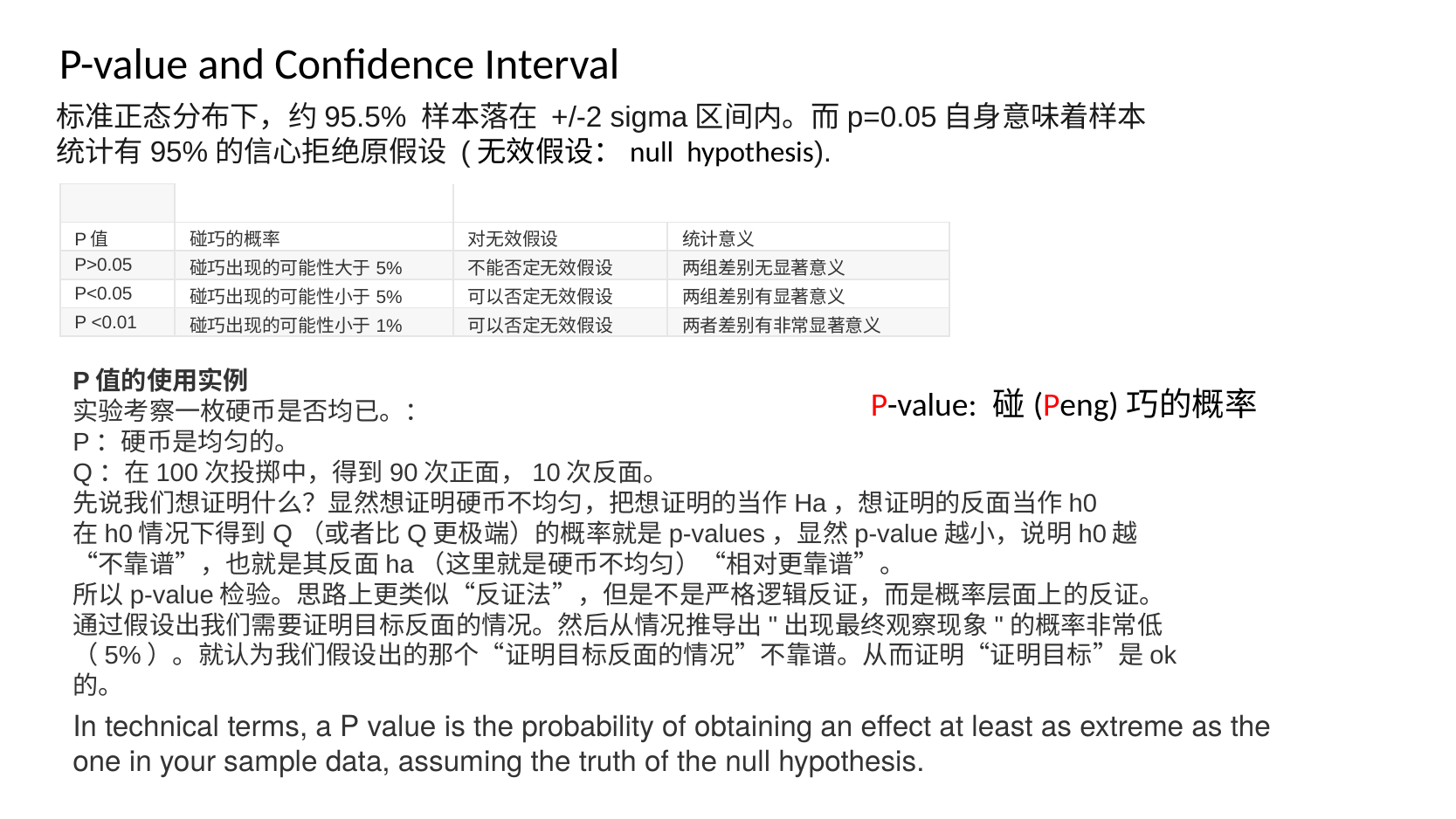

P-value and Confidence Interval
标准正态分布下，约95.5% 样本落在 +/-2 sigma区间内。而p=0.05自身意味着样本统计有95%的信心拒绝原假设 (无效假设：null  hypothesis).
|  |  |  |  |
| --- | --- | --- | --- |
| P值 | 碰巧的概率 | 对无效假设 | 统计意义 |
| P>0.05 | 碰巧出现的可能性大于5% | 不能否定无效假设 | 两组差别无显著意义 |
| P<0.05 | 碰巧出现的可能性小于5% | 可以否定无效假设 | 两组差别有显著意义 |
| P <0.01 | 碰巧出现的可能性小于1% | 可以否定无效假设 | 两者差别有非常显著意义 |

P值的使用实例
实验考察一枚硬币是否均已。：
P：硬币是均匀的。
Q：在100次投掷中，得到90次正面，10次反面。
先说我们想证明什么？显然想证明硬币不均匀，把想证明的当作Ha，想证明的反面当作h0
在h0情况下得到Q（或者比Q更极端）的概率就是p-values，显然p-value越小，说明h0越“不靠谱”，也就是其反面ha（这里就是硬币不均匀）“相对更靠谱”。
所以p-value检验。思路上更类似“反证法”，但是不是严格逻辑反证，而是概率层面上的反证。通过假设出我们需要证明目标反面的情况。然后从情况推导出"出现最终观察现象"的概率非常低（5%）。就认为我们假设出的那个“证明目标反面的情况”不靠谱。从而证明“证明目标”是ok的。
P-value: 碰(Peng)巧的概率
In technical terms, a P value is the probability of obtaining an effect at least as extreme as the one in your sample data, assuming the truth of the null hypothesis.